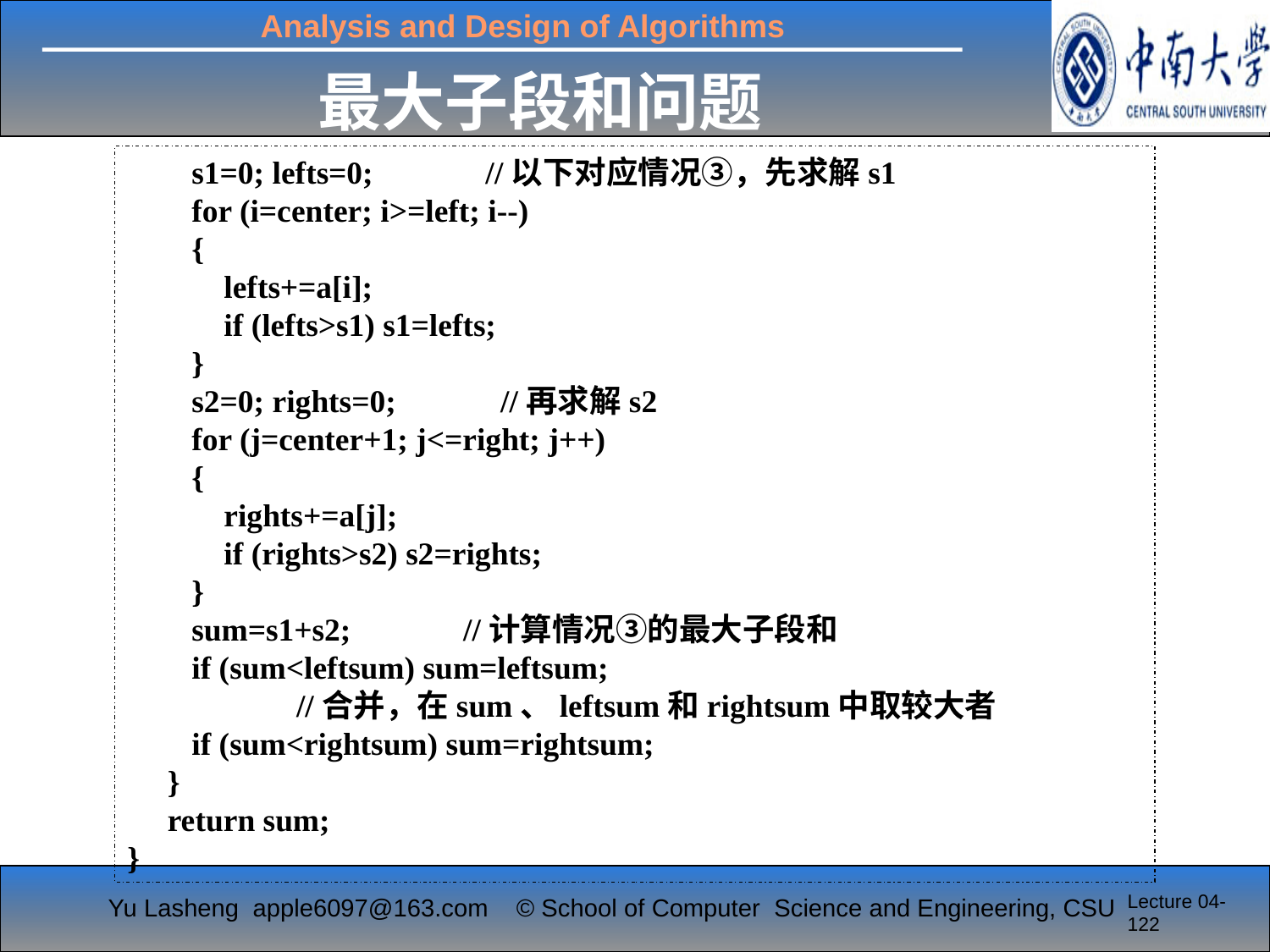

最大子段和问题
        s1=0; lefts=0;              //以下对应情况③，先求解s1
        for (i=center; i>=left; i--)
        {
            lefts+=a[i];
            if (lefts>s1) s1=lefts;
        }
        s2=0; rights=0;             //再求解s2
        for (j=center+1; j<=right; j++)
        {
            rights+=a[j];
            if (rights>s2) s2=rights;
        }
        sum=s1+s2;              //计算情况③的最大子段和
        if (sum<leftsum) sum=leftsum;
                     //合并，在sum、leftsum和rightsum中取较大者
        if (sum<rightsum) sum=rightsum;
     }
     return sum;
}
Lecture 04-122